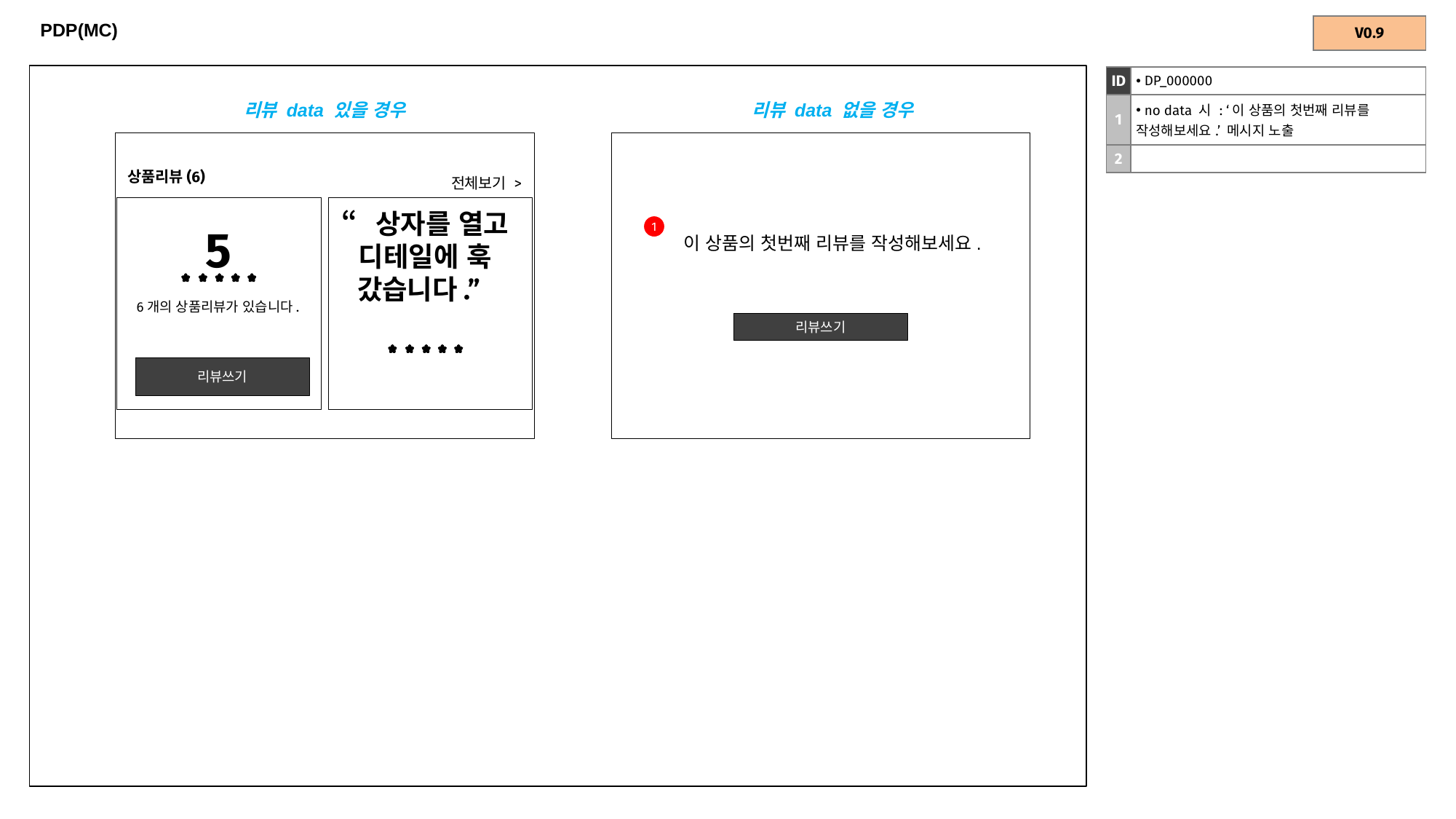

# PDP(MC)
| V0.9 |
| --- |

| ID | DP\_000000 |
| --- | --- |
| 1 | no data 시 : ‘이 상품의 첫번째 리뷰를 작성해보세요.’ 메시지 노출 |
| 2 |  |
리뷰 data 있을 경우
리뷰 data 없을 경우

상품리뷰(6)
전체보기 >

“상자를 열고 디테일에 훅 갔습니다.”
5
1
이 상품의 첫번째 리뷰를 작성해보세요.

6개의 상품리뷰가 있습니다.
리뷰쓰기

리뷰쓰기